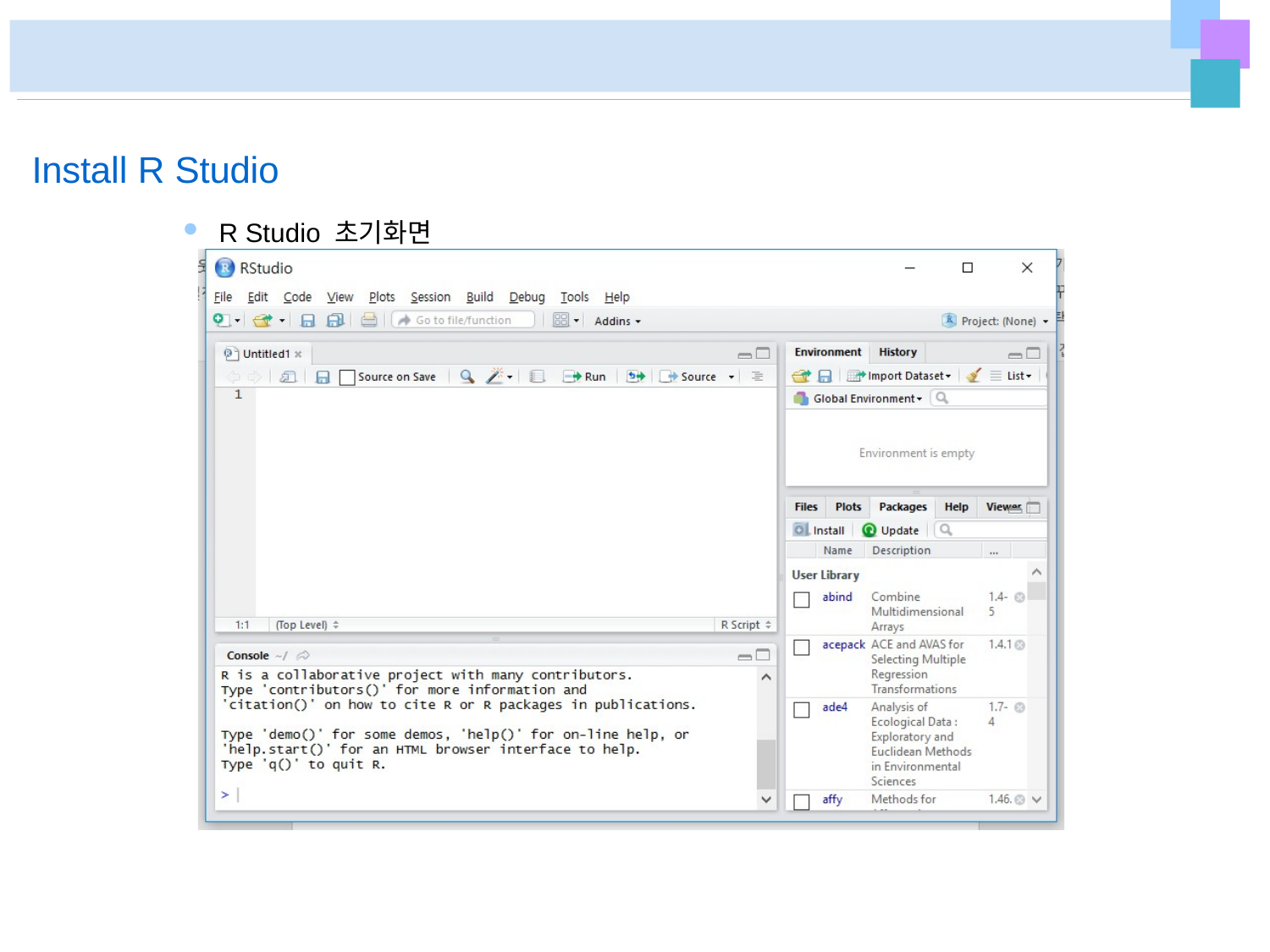

# Install R Studio
R Studio 초기화면

39